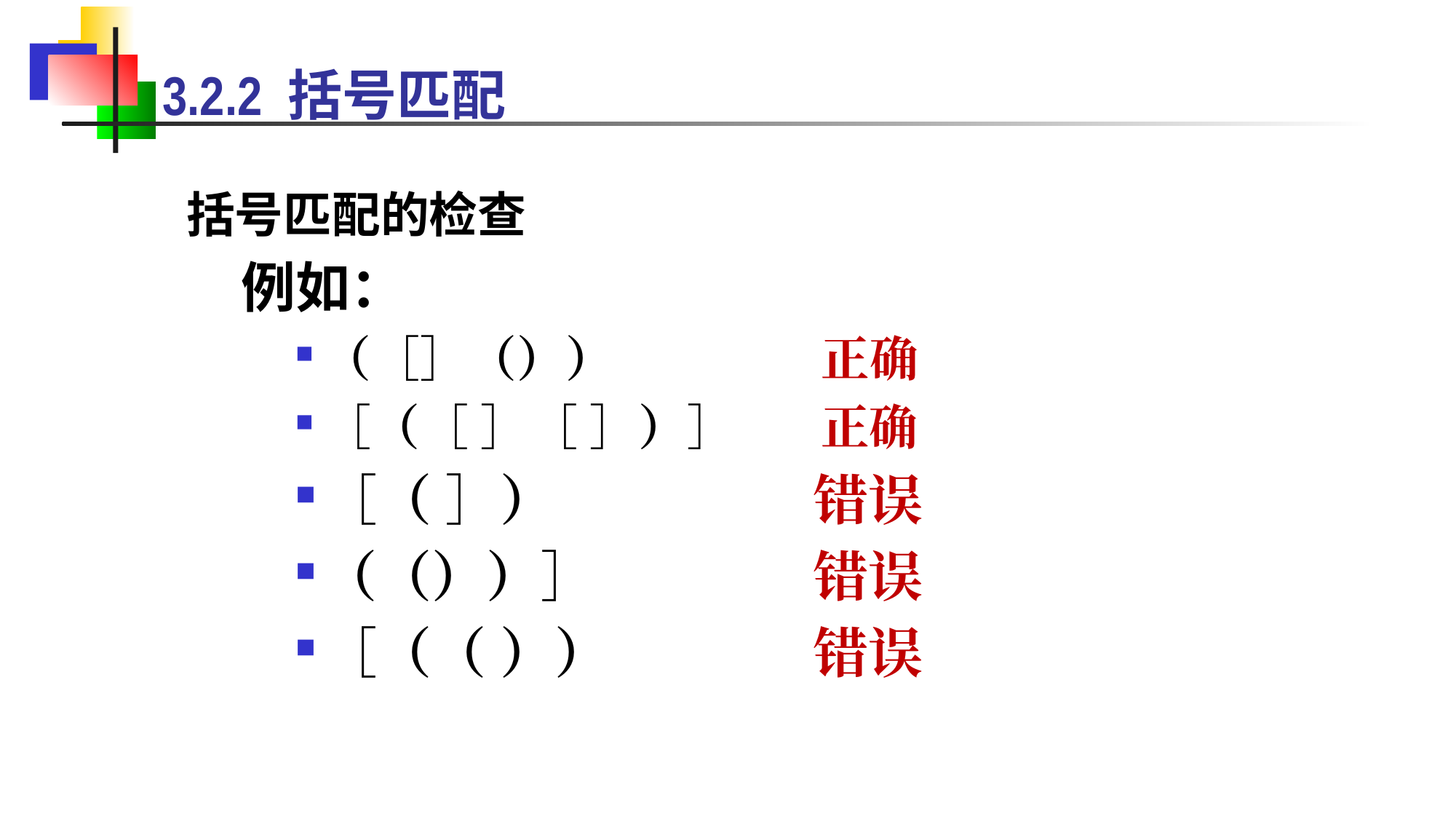

3.2.2 括号匹配
括号匹配的检查
例如：
（［］（））                 正确
［（［ ］［ ］）］       正确
［（ ］）                   错误
（（））］                错误
［（（ ））               错误